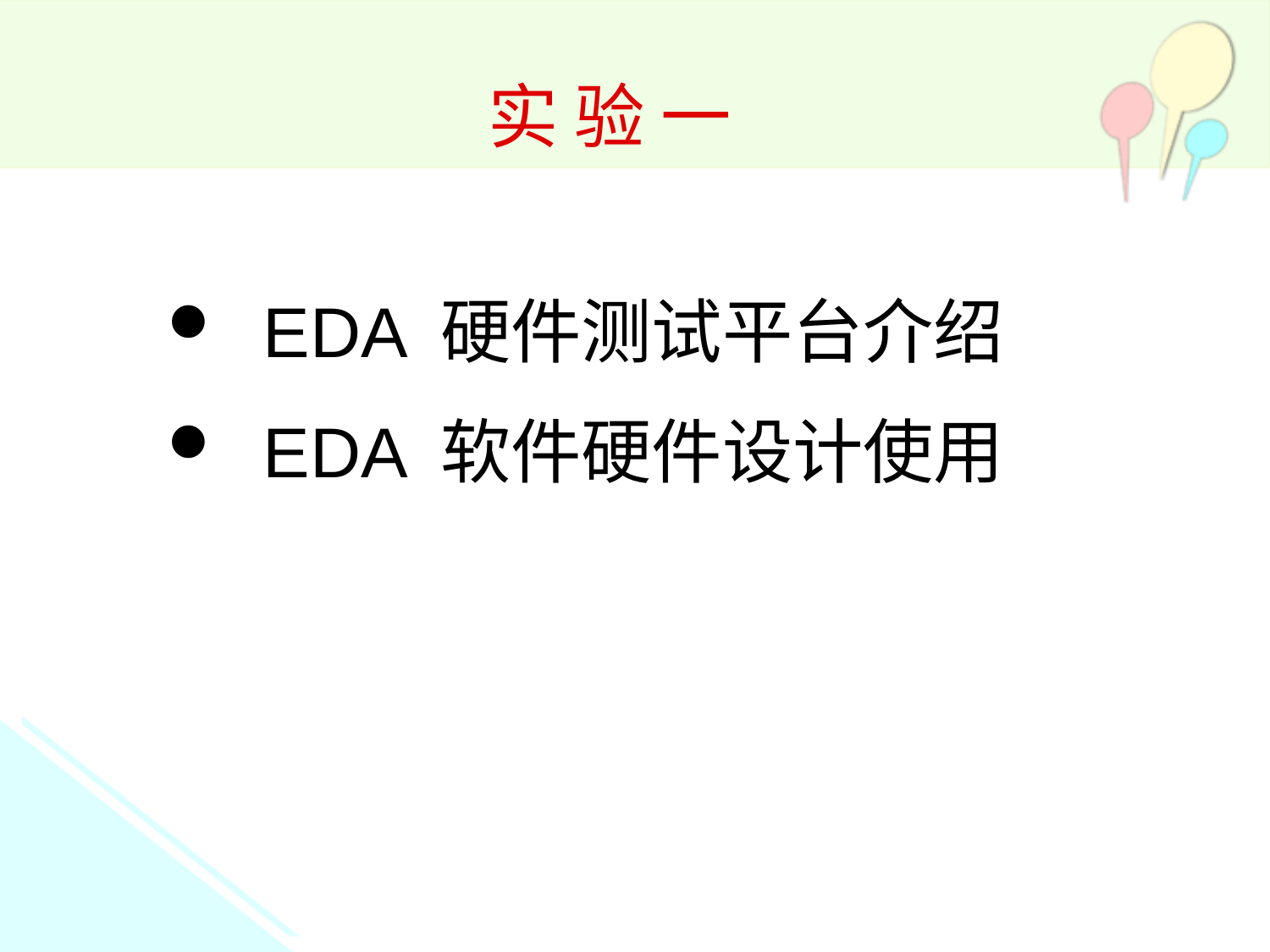

实 验 一
  EDA 硬件测试平台介绍
  EDA 软件硬件设计使用